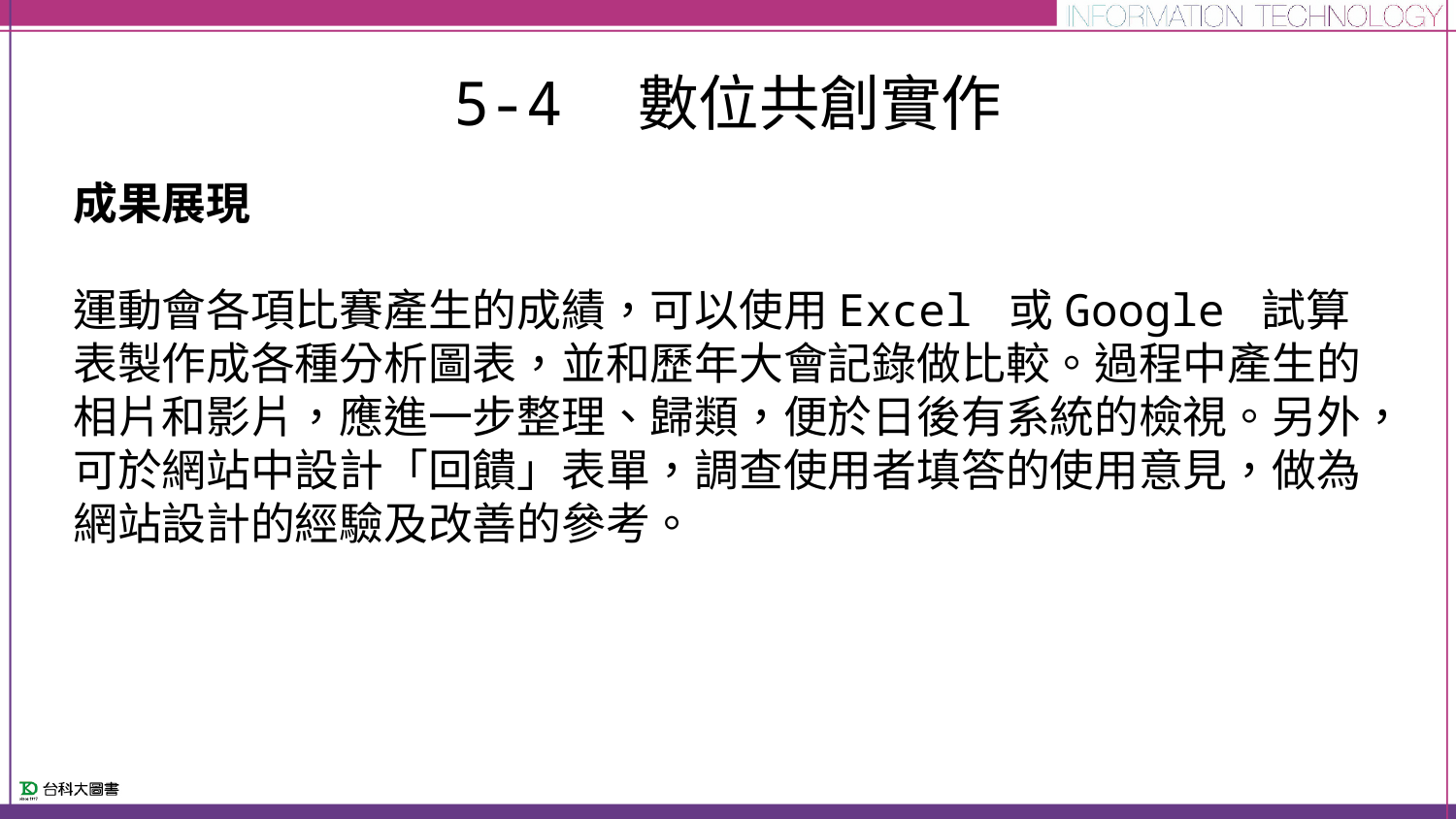

# 5-4　數位共創實作
成果展現

運動會各項比賽產生的成績，可以使用Excel 或Google 試算表製作成各種分析圖表，並和歷年大會記錄做比較。過程中產生的相片和影片，應進一步整理、歸類，便於日後有系統的檢視。另外，可於網站中設計「回饋」表單，調查使用者填答的使用意見，做為網站設計的經驗及改善的參考。